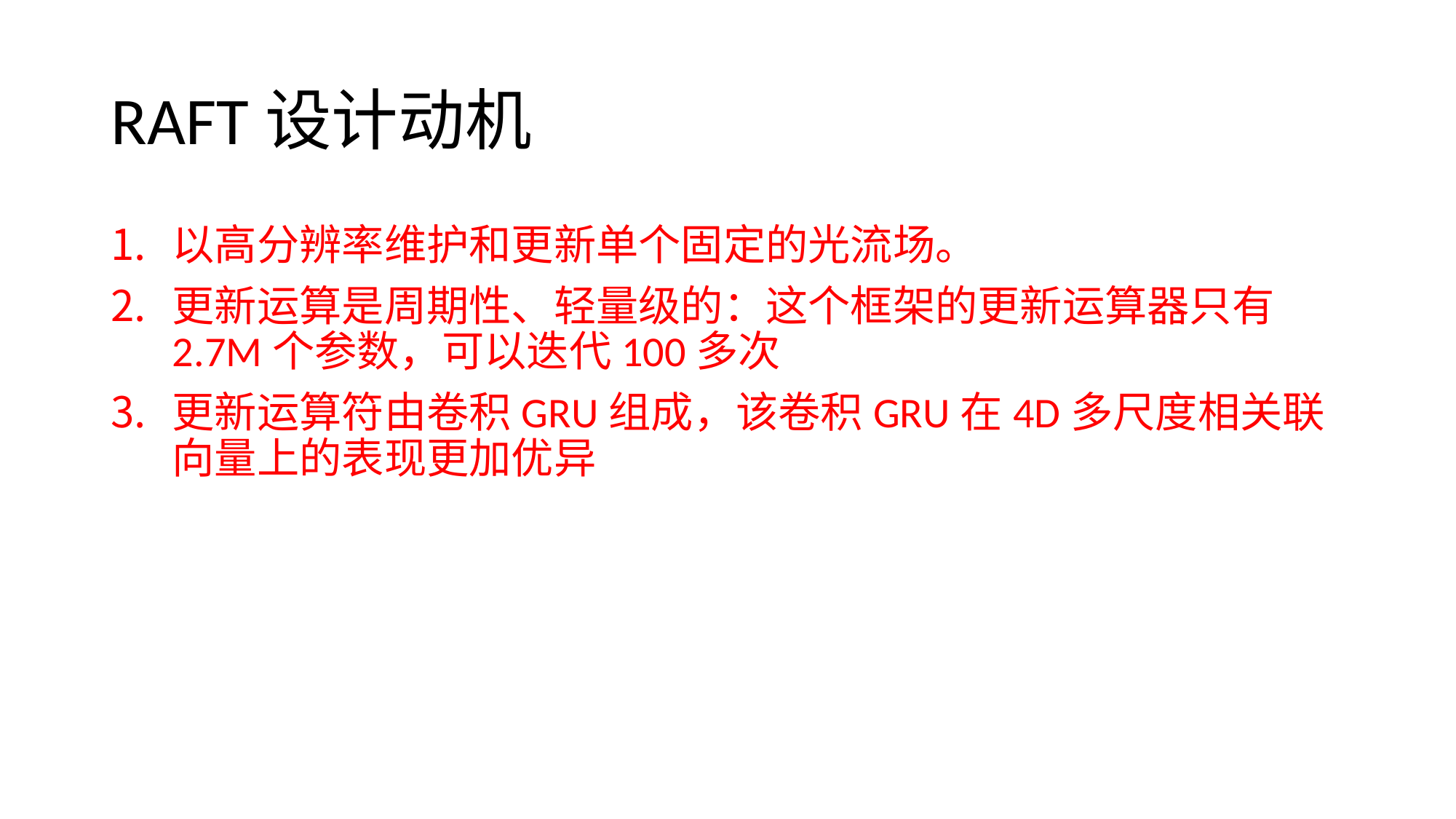

# RAFT设计动机
以高分辨率维护和更新单个固定的光流场。
更新运算是周期性、轻量级的：这个框架的更新运算器只有2.7M个参数，可以迭代100多次
更新运算符由卷积GRU组成，该卷积GRU在4D多尺度相关联向量上的表现更加优异